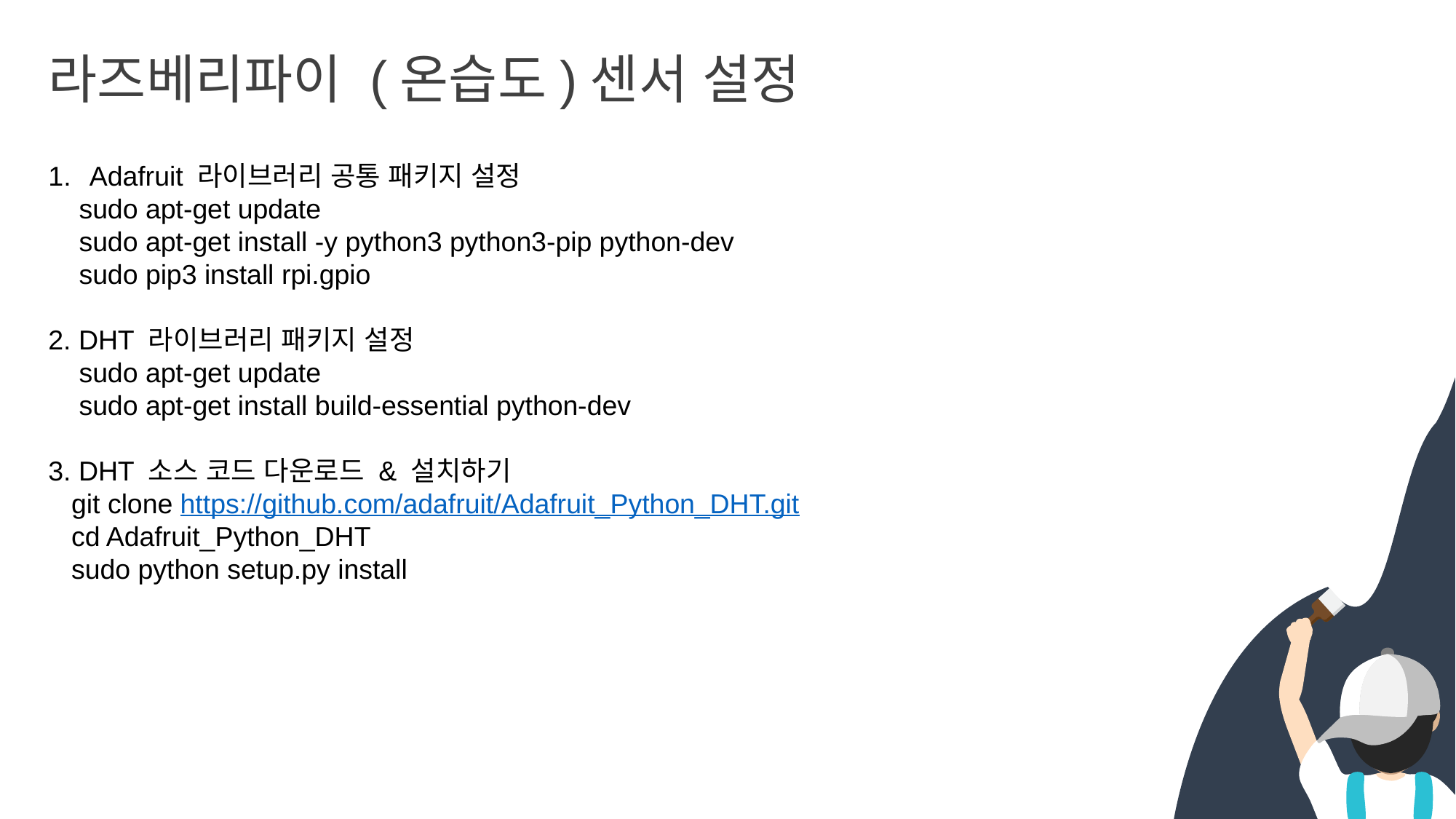

라즈베리파이 (온습도)센서 설정
Adafruit 라이브러리 공통 패키지 설정
    sudo apt-get update
    sudo apt-get install -y python3 python3-pip python-dev
    sudo pip3 install rpi.gpio

2. DHT 라이브러리 패키지 설정
    sudo apt-get update
    sudo apt-get install build-essential python-dev

3. DHT 소스 코드 다운로드 & 설치하기
   git clone https://github.com/adafruit/Adafruit_Python_DHT.git
   cd Adafruit_Python_DHT
   sudo python setup.py install